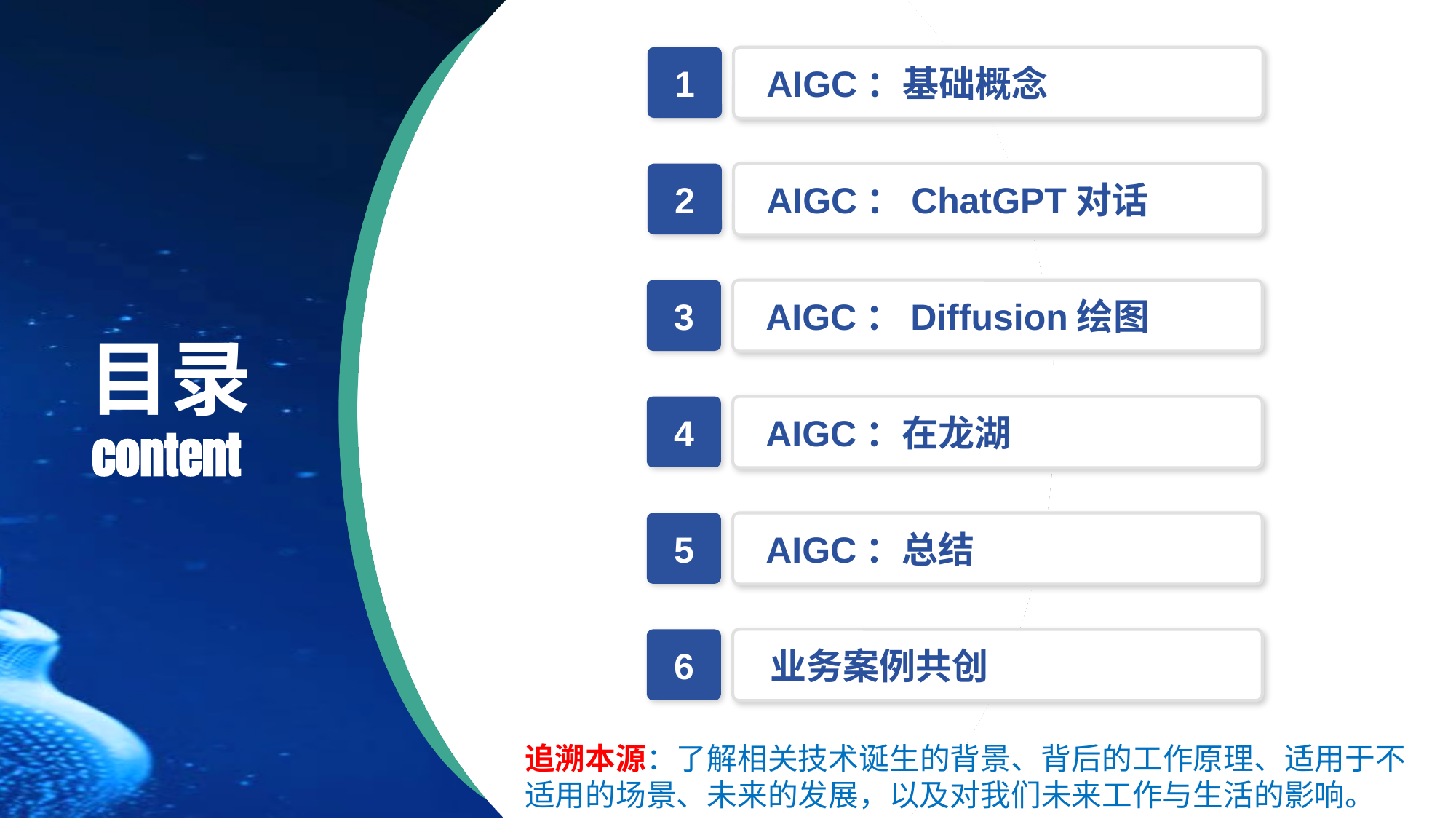

1
  AIGC：基础概念
2
  AIGC：ChatGPT对话
3
  AIGC：Diffusion绘图
4
  AIGC：在龙湖
5
  AIGC：总结
6
  业务案例共创
追溯本源：了解相关技术诞生的背景、背后的工作原理、适用于不适用的场景、未来的发展，以及对我们未来工作与生活的影响。